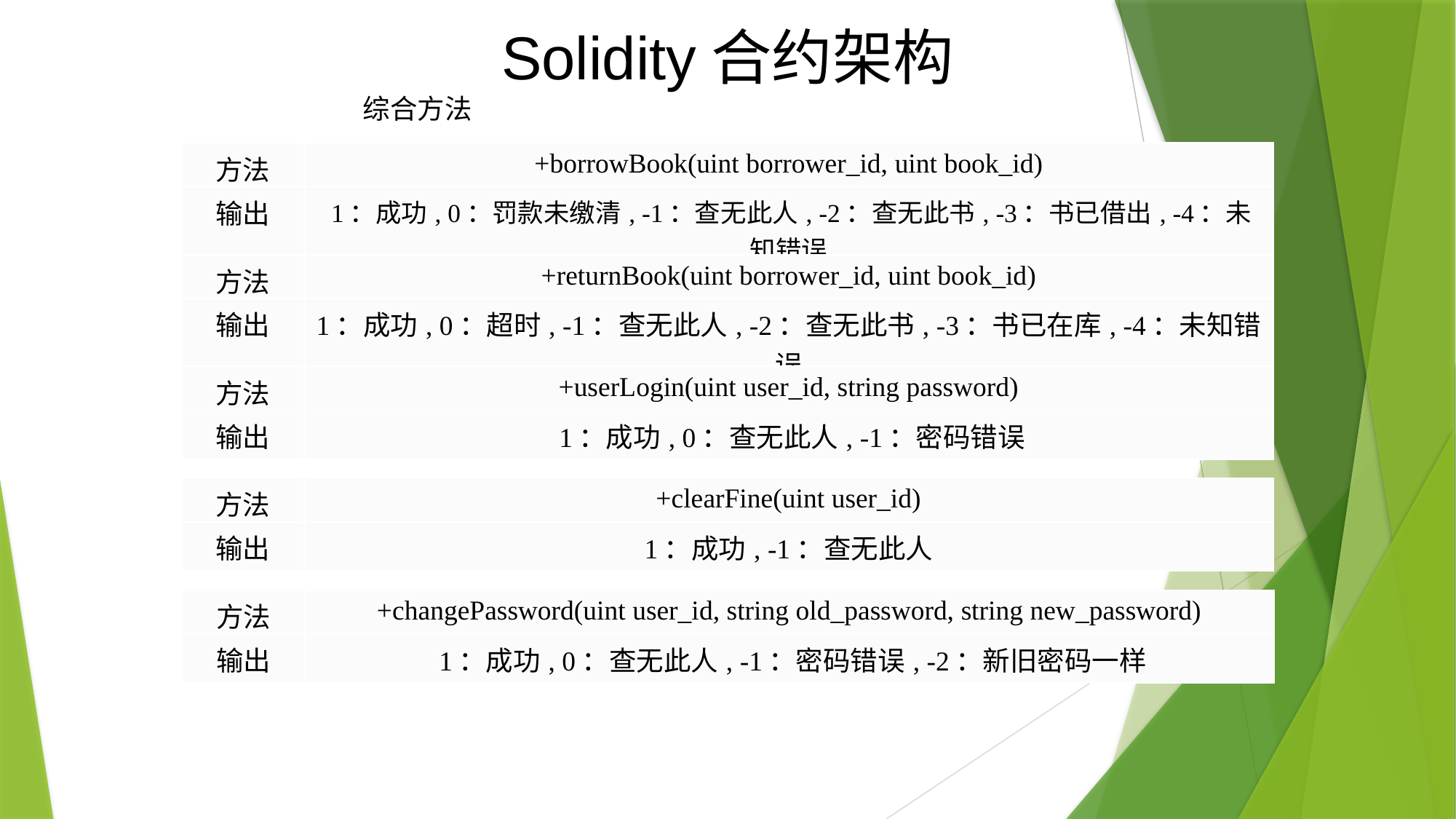

Solidity合约架构
综合方法
| 方法 | +borrowBook(uint borrower\_id, uint book\_id) |
| --- | --- |
| 输出 | 1：成功, 0：罚款未缴清, -1：查无此人, -2：查无此书, -3：书已借出, -4：未知错误 |
| 方法 | +returnBook(uint borrower\_id, uint book\_id) |
| --- | --- |
| 输出 | 1：成功, 0：超时, -1：查无此人, -2：查无此书, -3：书已在库, -4：未知错误 |
| 方法 | +userLogin(uint user\_id, string password) |
| --- | --- |
| 输出 | 1：成功, 0：查无此人, -1：密码错误 |
| 方法 | +clearFine(uint user\_id) |
| --- | --- |
| 输出 | 1：成功, -1：查无此人 |
| 方法 | +changePassword(uint user\_id, string old\_password, string new\_password) |
| --- | --- |
| 输出 | 1：成功, 0：查无此人, -1：密码错误, -2：新旧密码一样 |